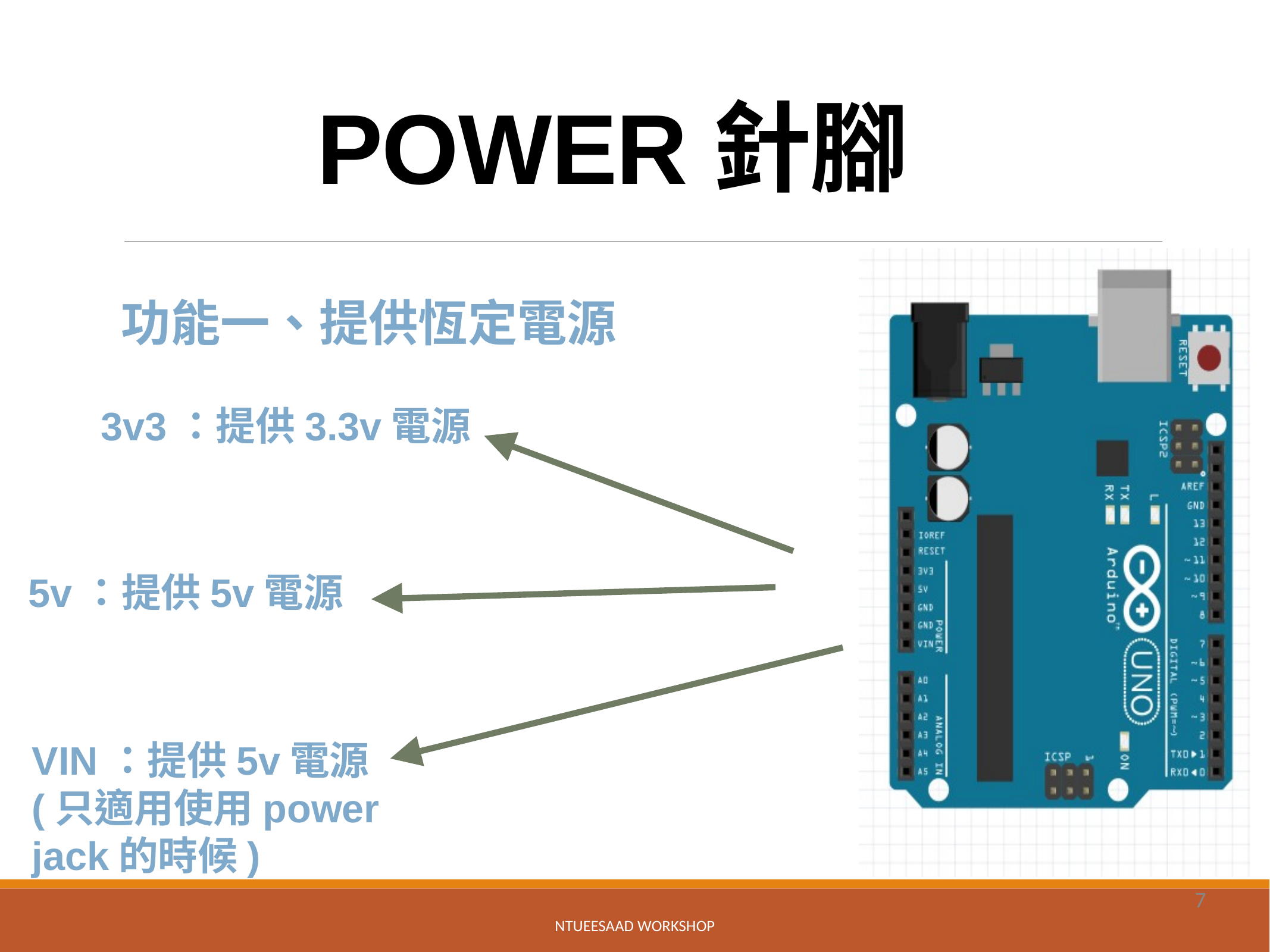

# POWER針腳

功能一、提供恆定電源
3v3：提供3.3v電源
5v：提供5v電源
VIN：提供5v電源
(只適用使用power jack的時候)
7
NTUEESAAD WORKSHOP